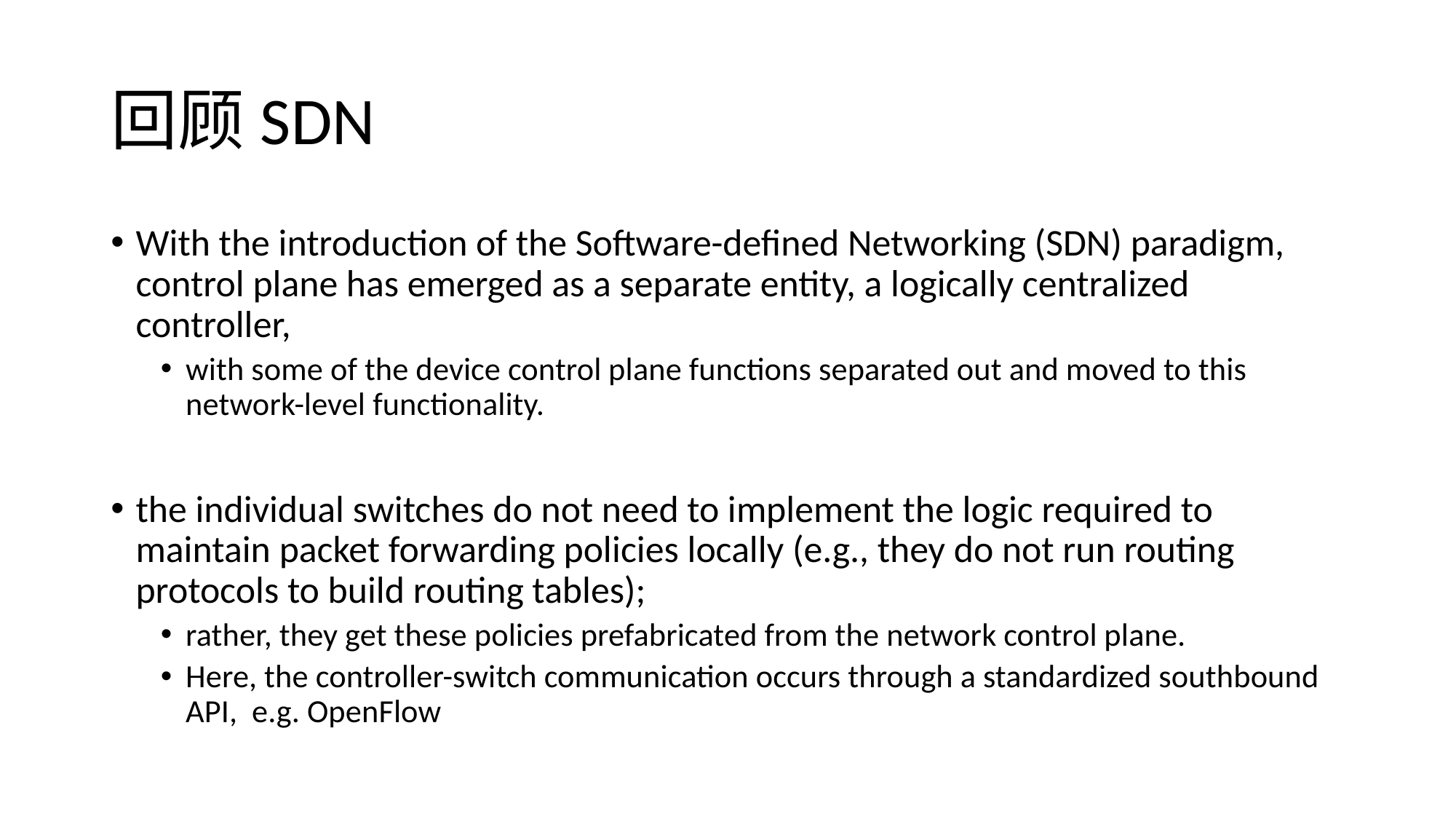

# 回顾SDN
With the introduction of the Software-defined Networking (SDN) paradigm, control plane has emerged as a separate entity, a logically centralized controller,
with some of the device control plane functions separated out and moved to this network-level functionality.

the individual switches do not need to implement the logic required to maintain packet forwarding policies locally (e.g., they do not run routing protocols to build routing tables);
rather, they get these policies prefabricated from the network control plane.
Here, the controller-switch communication occurs through a standardized southbound API,  e.g. OpenFlow